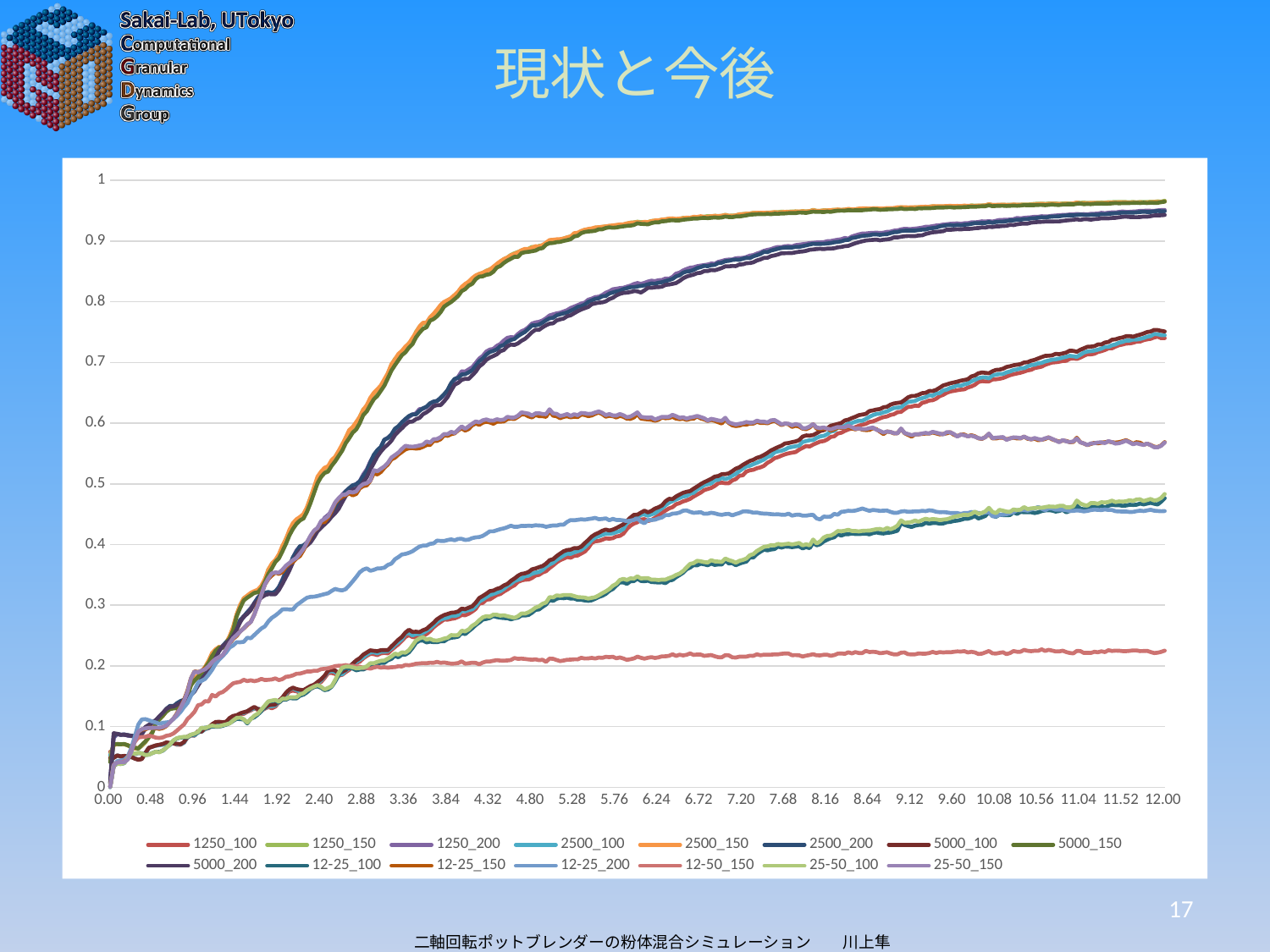

# 現状と今後

### Chart

| Category | 1250_100 | 1250_150 | 1250_200 | 2500_100 | 2500_150 | 2500_200 | 5000_100 | 5000_150 | 5000_200 | 12-25_100 | 12-25_150 | 12-25_200 | 12-50_150 | 25-50_100 | 25-50_150 |
|---|---|---|---|---|---|---|---|---|---|---|---|---|---|---|---|
| 0 | 0.058697 | 0.052547 | 0.014159 | 0.053158 | 0.044883 | 0.006148 | 0.048322 | 0.041537 | 0.00707 | 0.00068 | 0.001031 | 6.2e-05 | 0.001031 | 0.00068 | 0.001031 |
| 0.04 | 0.048595 | 0.070718 | 0.081492 | 0.048422 | 0.069507 | 0.084899 | 0.048631 | 0.070972 | 0.089222 | 0.035171 | 0.035113 | 0.035207 | 0.037073 | 0.036058 | 0.036492 |
| 0.08 | 0.052328 | 0.07124 | 0.087627 | 0.052491 | 0.071366 | 0.088123 | 0.052483 | 0.071071 | 0.088086 | 0.038777 | 0.041103 | 0.043104 | 0.04047 | 0.039186 | 0.040822 |
| 0.12 | 0.050465 | 0.071057 | 0.086492 | 0.050902 | 0.070845 | 0.086626 | 0.05109 | 0.070936 | 0.086516 | 0.038568 | 0.041551 | 0.044277 | 0.041195 | 0.038324 | 0.041646 |
| 0.16001599999999999 | 0.050759 | 0.070985 | 0.08725 | 0.051287 | 0.07114 | 0.087067 | 0.051742 | 0.071327 | 0.086415 | 0.039754 | 0.041503 | 0.045149 | 0.042488 | 0.040306 | 0.041348 |
| 0.200016 | 0.051045 | 0.06894 | 0.084894 | 0.05162 | 0.069368 | 0.085937 | 0.051274 | 0.069395 | 0.085948 | 0.047954 | 0.046282 | 0.050582 | 0.047618 | 0.047253 | 0.045724 |
| 0.24001600000000001 | 0.049798 | 0.066508 | 0.084479 | 0.049654 | 0.065636 | 0.085014 | 0.050223 | 0.066272 | 0.084627 | 0.056151 | 0.058848 | 0.064442 | 0.060078 | 0.056352 | 0.058277 |
| 0.28001599999999999 | 0.047946 | 0.063509 | 0.084351 | 0.047676 | 0.064143 | 0.084272 | 0.047216 | 0.065594 | 0.0839 | 0.055138 | 0.076944 | 0.083778 | 0.074877 | 0.055424 | 0.076261 |
| 0.32001600000000002 | 0.045126 | 0.063671 | 0.082447 | 0.045646 | 0.064805 | 0.084181 | 0.045548 | 0.063794 | 0.08451 | 0.056355 | 0.091041 | 0.103357 | 0.08212 | 0.056851 | 0.091679 |
| 0.36 | 0.04704 | 0.068398 | 0.087262 | 0.047191 | 0.069344 | 0.087967 | 0.046448 | 0.070068 | 0.088385 | 0.056089 | 0.095344 | 0.111825 | 0.08283 | 0.055769 | 0.095749 |
| 0.4 | 0.056124 | 0.074203 | 0.0963 | 0.055781 | 0.075461 | 0.098201 | 0.05652 | 0.075531 | 0.099325 | 0.053318 | 0.095451 | 0.112325 | 0.083219 | 0.05303 | 0.097082 |
| 0.44 | 0.064878 | 0.081966 | 0.100728 | 0.064999 | 0.08268 | 0.102092 | 0.065067 | 0.082807 | 0.10286 | 0.053827 | 0.098042 | 0.110481 | 0.085102 | 0.053813 | 0.097831 |
| 0.48 | 0.067113 | 0.090016 | 0.105313 | 0.066995 | 0.091203 | 0.107003 | 0.066979 | 0.090356 | 0.107068 | 0.056545 | 0.098323 | 0.108335 | 0.083895 | 0.056359 | 0.097806 |
| 0.52 | 0.068575 | 0.104506 | 0.109833 | 0.068612 | 0.104707 | 0.109986 | 0.069103 | 0.104106 | 0.110793 | 0.05868 | 0.097229 | 0.106722 | 0.081803 | 0.05867 | 0.098189 |
| 0.56000000000000005 | 0.069905 | 0.111782 | 0.115992 | 0.069391 | 0.113623 | 0.115611 | 0.070142 | 0.112344 | 0.117086 | 0.058239 | 0.096303 | 0.104497 | 0.081269 | 0.057604 | 0.097872 |
| 0.6 | 0.070536 | 0.117632 | 0.121947 | 0.070237 | 0.117611 | 0.121413 | 0.071503 | 0.118289 | 0.122877 | 0.060501 | 0.097709 | 0.106305 | 0.082254 | 0.061157 | 0.09919 |
| 0.64 | 0.072376 | 0.12767 | 0.126424 | 0.072976 | 0.126111 | 0.129299 | 0.074054 | 0.124616 | 0.129154 | 0.065602 | 0.100938 | 0.106884 | 0.084913 | 0.065229 | 0.101622 |
| 0.68 | 0.0722 | 0.130809 | 0.132364 | 0.072735 | 0.131322 | 0.134157 | 0.072988 | 0.128822 | 0.132405 | 0.070202 | 0.107626 | 0.107871 | 0.085984 | 0.070657 | 0.107144 |
| 0.72 | 0.07255 | 0.132966 | 0.131224 | 0.072951 | 0.132641 | 0.133813 | 0.07243 | 0.130021 | 0.133282 | 0.077077 | 0.113057 | 0.112486 | 0.08867 | 0.07737 | 0.113276 |
| 0.76 | 0.070091 | 0.130648 | 0.136686 | 0.070807 | 0.132928 | 0.138487 | 0.071746 | 0.130297 | 0.135883 | 0.080508 | 0.121916 | 0.117848 | 0.093385 | 0.080973 | 0.120656 |
| 0.8 | 0.070159 | 0.130781 | 0.139776 | 0.070691 | 0.133424 | 0.142035 | 0.070883 | 0.13057 | 0.13906 | 0.082071 | 0.131568 | 0.124078 | 0.098663 | 0.082349 | 0.130917 |
| 0.84 | 0.073623 | 0.14247 | 0.1424 | 0.073417 | 0.142647 | 0.144299 | 0.07468 | 0.139496 | 0.14318 | 0.082364 | 0.143853 | 0.132056 | 0.103499 | 0.083172 | 0.142362 |
| 0.88 | 0.082012 | 0.153543 | 0.147477 | 0.083033 | 0.152781 | 0.148861 | 0.083555 | 0.150989 | 0.14744 | 0.082362 | 0.159298 | 0.138809 | 0.112494 | 0.083076 | 0.157489 |
| 0.92 | 0.085516 | 0.168557 | 0.153127 | 0.085544 | 0.170203 | 0.152771 | 0.086403 | 0.168324 | 0.152205 | 0.086383 | 0.179541 | 0.151018 | 0.11786 | 0.086764 | 0.179379 |
| 0.96 | 0.08492 | 0.177201 | 0.158972 | 0.085593 | 0.178887 | 0.158357 | 0.087176 | 0.17588 | 0.158488 | 0.087269 | 0.191122 | 0.159984 | 0.12447 | 0.088373 | 0.190799 |
| 1 | 0.092221 | 0.18458 | 0.169431 | 0.091509 | 0.184359 | 0.169563 | 0.09216 | 0.181612 | 0.167387 | 0.089958 | 0.18978 | 0.17249 | 0.135263 | 0.091214 | 0.189188 |
| 1.04 | 0.092375 | 0.190972 | 0.177322 | 0.091517 | 0.191036 | 0.178633 | 0.091716 | 0.18833 | 0.176779 | 0.097494 | 0.191773 | 0.175358 | 0.136562 | 0.098071 | 0.192232 |
| 1.08 | 0.096058 | 0.197758 | 0.187594 | 0.095893 | 0.198312 | 0.187721 | 0.09748 | 0.196867 | 0.184705 | 0.098212 | 0.195997 | 0.17853 | 0.142002 | 0.097545 | 0.194407 |
| 1.1200000000000001 | 0.097506 | 0.207849 | 0.193624 | 0.097904 | 0.208591 | 0.193375 | 0.098309 | 0.205187 | 0.193257 | 0.098719 | 0.198509 | 0.185641 | 0.141204 | 0.099817 | 0.199545 |
| 1.1599999999999999 | 0.102361 | 0.219598 | 0.204258 | 0.102964 | 0.221295 | 0.203521 | 0.103959 | 0.216427 | 0.201764 | 0.10005 | 0.20686 | 0.193573 | 0.152287 | 0.101667 | 0.20646 |
| 1.2 | 0.105278 | 0.225946 | 0.215315 | 0.105677 | 0.227419 | 0.215028 | 0.107554 | 0.224942 | 0.213041 | 0.099698 | 0.210207 | 0.203615 | 0.149509 | 0.100557 | 0.211464 |
| 1.24 | 0.105823 | 0.231347 | 0.225676 | 0.106982 | 0.231328 | 0.225581 | 0.107978 | 0.230099 | 0.224562 | 0.099979 | 0.213961 | 0.210397 | 0.154914 | 0.100577 | 0.214564 |
| 1.28 | 0.104944 | 0.230286 | 0.232745 | 0.105377 | 0.230161 | 0.232675 | 0.10723 | 0.229698 | 0.232533 | 0.101327 | 0.216672 | 0.216027 | 0.156858 | 0.102294 | 0.217886 |
| 1.32 | 0.10802 | 0.238676 | 0.237509 | 0.10747 | 0.237722 | 0.239281 | 0.108074 | 0.237008 | 0.237209 | 0.103269 | 0.226722 | 0.222518 | 0.161312 | 0.103767 | 0.227544 |
| 1.36 | 0.113448 | 0.248037 | 0.243326 | 0.113515 | 0.249298 | 0.24388 | 0.114313 | 0.24577 | 0.242473 | 0.105649 | 0.237359 | 0.230299 | 0.166612 | 0.105305 | 0.237716 |
| 1.4 | 0.11438 | 0.263605 | 0.252403 | 0.115969 | 0.26388 | 0.253738 | 0.117653 | 0.258721 | 0.249775 | 0.109439 | 0.24466 | 0.233754 | 0.1714 | 0.110306 | 0.245748 |
| 1.44 | 0.116443 | 0.284486 | 0.261374 | 0.117868 | 0.285181 | 0.263218 | 0.118643 | 0.281829 | 0.259967 | 0.112979 | 0.249506 | 0.239147 | 0.172761 | 0.114418 | 0.250943 |
| 1.48 | 0.12 | 0.300367 | 0.275324 | 0.121545 | 0.300514 | 0.275706 | 0.121856 | 0.295951 | 0.272361 | 0.112231 | 0.257028 | 0.238968 | 0.173783 | 0.114819 | 0.256631 |
| 1.52 | 0.121034 | 0.311204 | 0.280009 | 0.122581 | 0.311136 | 0.281608 | 0.123681 | 0.307866 | 0.281417 | 0.111885 | 0.261806 | 0.239691 | 0.177159 | 0.11214 | 0.261888 |
| 1.56 | 0.124354 | 0.315192 | 0.287987 | 0.125274 | 0.315822 | 0.288244 | 0.125314 | 0.312371 | 0.285675 | 0.105256 | 0.267341 | 0.24642 | 0.174994 | 0.106694 | 0.268558 |
| 1.6 | 0.126686 | 0.319095 | 0.295534 | 0.128046 | 0.320403 | 0.293616 | 0.129143 | 0.316224 | 0.291924 | 0.112787 | 0.272828 | 0.245516 | 0.176339 | 0.112324 | 0.272232 |
| 1.64 | 0.130223 | 0.320661 | 0.302509 | 0.130291 | 0.323164 | 0.303553 | 0.132422 | 0.320252 | 0.302883 | 0.115407 | 0.284656 | 0.250872 | 0.174849 | 0.117948 | 0.284449 |
| 1.68 | 0.127692 | 0.32431 | 0.312796 | 0.129391 | 0.325445 | 0.311522 | 0.129043 | 0.321216 | 0.30647 | 0.119821 | 0.301607 | 0.256359 | 0.176018 | 0.121428 | 0.299746 |
| 1.72 | 0.126313 | 0.330389 | 0.317826 | 0.128093 | 0.332076 | 0.317701 | 0.128226 | 0.327416 | 0.312726 | 0.12551 | 0.317632 | 0.261706 | 0.178569 | 0.127999 | 0.317106 |
| 1.76 | 0.129644 | 0.341264 | 0.320648 | 0.130221 | 0.342979 | 0.320411 | 0.130989 | 0.338038 | 0.316454 | 0.133627 | 0.333987 | 0.265123 | 0.176742 | 0.134774 | 0.334071 |
| 1.8 | 0.13227 | 0.358784 | 0.320805 | 0.133152 | 0.358302 | 0.3218 | 0.13508 | 0.351504 | 0.31822 | 0.141083 | 0.343192 | 0.273237 | 0.177095 | 0.141571 | 0.344222 |
| 1.84 | 0.130227 | 0.367212 | 0.319713 | 0.133732 | 0.368609 | 0.320112 | 0.136052 | 0.360752 | 0.318057 | 0.141731 | 0.348943 | 0.279227 | 0.17769 | 0.142847 | 0.352447 |
| 1.88 | 0.132986 | 0.37282 | 0.322133 | 0.134647 | 0.374611 | 0.322758 | 0.136509 | 0.371425 | 0.318047 | 0.14307 | 0.353869 | 0.283107 | 0.179402 | 0.144032 | 0.353925 |
| 1.92 | 0.140268 | 0.382938 | 0.330028 | 0.141948 | 0.383735 | 0.329495 | 0.142751 | 0.377145 | 0.325158 | 0.139271 | 0.351642 | 0.287669 | 0.176665 | 0.14097 | 0.353432 |
| 1.96 | 0.144291 | 0.395734 | 0.342353 | 0.146438 | 0.397715 | 0.340956 | 0.147969 | 0.388801 | 0.335187 | 0.144675 | 0.354602 | 0.293104 | 0.178303 | 0.146178 | 0.358402 |
| 2 | 0.151669 | 0.409109 | 0.356351 | 0.153814 | 0.408837 | 0.354318 | 0.155743 | 0.401097 | 0.346178 | 0.144276 | 0.36307 | 0.293352 | 0.182035 | 0.145843 | 0.365174 |
| 2.04 | 0.157847 | 0.421618 | 0.364384 | 0.160983 | 0.424093 | 0.362685 | 0.161217 | 0.415242 | 0.357489 | 0.147309 | 0.368568 | 0.292927 | 0.182727 | 0.148467 | 0.369695 |
| 2.08 | 0.159339 | 0.430773 | 0.378717 | 0.163239 | 0.435257 | 0.378777 | 0.164233 | 0.425764 | 0.370679 | 0.146458 | 0.371352 | 0.292972 | 0.184468 | 0.148211 | 0.374383 |
| 2.12 | 0.158186 | 0.441052 | 0.390291 | 0.15997 | 0.441551 | 0.388184 | 0.161856 | 0.434088 | 0.382247 | 0.146523 | 0.377 | 0.299912 | 0.187088 | 0.148505 | 0.377926 |
| 2.16 | 0.155917 | 0.443265 | 0.396832 | 0.15805 | 0.445498 | 0.397076 | 0.160678 | 0.439636 | 0.390065 | 0.150921 | 0.381121 | 0.304143 | 0.187292 | 0.153054 | 0.385251 |
| 2.2000000000000002 | 0.156277 | 0.448849 | 0.39802 | 0.158376 | 0.450383 | 0.39821 | 0.160057 | 0.443047 | 0.393817 | 0.152747 | 0.390596 | 0.308446 | 0.189007 | 0.155026 | 0.392798 |
| 2.2400000000000002 | 0.15993 | 0.460659 | 0.403082 | 0.161064 | 0.461431 | 0.403267 | 0.163425 | 0.454039 | 0.3984 | 0.156562 | 0.401874 | 0.312261 | 0.190824 | 0.159896 | 0.403559 |
| 2.2799999999999998 | 0.162376 | 0.477647 | 0.411302 | 0.16482 | 0.477186 | 0.412477 | 0.166931 | 0.468519 | 0.403508 | 0.162145 | 0.412834 | 0.313789 | 0.190781 | 0.163161 | 0.414609 |
| 2.3199999999999998 | 0.165169 | 0.492847 | 0.420067 | 0.168253 | 0.494539 | 0.41971 | 0.169008 | 0.48504 | 0.412091 | 0.16521 | 0.422159 | 0.314009 | 0.192053 | 0.166008 | 0.422776 |
| 2.36 | 0.170385 | 0.509148 | 0.426909 | 0.171566 | 0.511878 | 0.426538 | 0.173491 | 0.501102 | 0.421867 | 0.16639 | 0.426892 | 0.315187 | 0.192133 | 0.16842 | 0.427477 |
| 2.4 | 0.173658 | 0.517385 | 0.433487 | 0.17611 | 0.520194 | 0.433289 | 0.177922 | 0.511443 | 0.427686 | 0.163917 | 0.436499 | 0.316739 | 0.194632 | 0.165639 | 0.438608 |
| 2.44 | 0.18014 | 0.524804 | 0.444024 | 0.182925 | 0.526474 | 0.441769 | 0.183789 | 0.517957 | 0.433272 | 0.160098 | 0.436904 | 0.318304 | 0.195256 | 0.161344 | 0.442235 |
| 2.48 | 0.188069 | 0.526332 | 0.448768 | 0.19004 | 0.528944 | 0.446616 | 0.191997 | 0.520229 | 0.438563 | 0.16129 | 0.444345 | 0.319652 | 0.196132 | 0.163765 | 0.446591 |
| 2.52 | 0.18836 | 0.535805 | 0.453476 | 0.191522 | 0.539152 | 0.451881 | 0.193715 | 0.52971 | 0.445886 | 0.165691 | 0.455132 | 0.32355 | 0.19789 | 0.166551 | 0.458043 |
| 2.56 | 0.186822 | 0.544062 | 0.460803 | 0.189761 | 0.544571 | 0.460405 | 0.19249 | 0.537068 | 0.451684 | 0.1742 | 0.467831 | 0.326847 | 0.199654 | 0.176802 | 0.46945 |
| 2.6 | 0.183833 | 0.552532 | 0.471806 | 0.186034 | 0.554253 | 0.470246 | 0.187576 | 0.54577 | 0.458832 | 0.18469 | 0.474701 | 0.32511 | 0.200224 | 0.188402 | 0.476442 |
| 2.64 | 0.185414 | 0.562267 | 0.482215 | 0.186159 | 0.564855 | 0.478945 | 0.190222 | 0.55457 | 0.469778 | 0.19466 | 0.478699 | 0.324372 | 0.200373 | 0.19706 | 0.481877 |
| 2.68 | 0.189817 | 0.575878 | 0.487949 | 0.192078 | 0.57557 | 0.487202 | 0.193282 | 0.566847 | 0.479985 | 0.196726 | 0.48116 | 0.326488 | 0.201352 | 0.198779 | 0.482404 |
| 2.72 | 0.193543 | 0.587051 | 0.491944 | 0.196037 | 0.588606 | 0.493086 | 0.198431 | 0.575137 | 0.486175 | 0.196275 | 0.484723 | 0.332535 | 0.200098 | 0.198895 | 0.486727 |
| 2.76 | 0.199925 | 0.592208 | 0.496914 | 0.202931 | 0.593706 | 0.497638 | 0.203681 | 0.58426 | 0.490621 | 0.195634 | 0.481057 | 0.33927 | 0.200213 | 0.197604 | 0.485784 |
| 2.8 | 0.204887 | 0.598688 | 0.499558 | 0.206435 | 0.601953 | 0.499227 | 0.209067 | 0.58966 | 0.492278 | 0.192788 | 0.483367 | 0.346491 | 0.199092 | 0.19606 | 0.487542 |
| 2.84 | 0.206898 | 0.610217 | 0.504292 | 0.210123 | 0.610414 | 0.504109 | 0.212785 | 0.59988 | 0.49528 | 0.19409 | 0.492592 | 0.354223 | 0.19863 | 0.19643 | 0.495024 |
| 2.88 | 0.21248 | 0.62254 | 0.515413 | 0.214133 | 0.621965 | 0.512863 | 0.218527 | 0.613275 | 0.502529 | 0.194074 | 0.496316 | 0.358541 | 0.196727 | 0.197325 | 0.499627 |
| 2.92 | 0.216573 | 0.627635 | 0.523898 | 0.218965 | 0.629622 | 0.521587 | 0.222161 | 0.619342 | 0.510863 | 0.196663 | 0.497464 | 0.360687 | 0.196921 | 0.199333 | 0.501111 |
| 2.96 | 0.219803 | 0.63843 | 0.536663 | 0.222108 | 0.641669 | 0.534797 | 0.225654 | 0.629822 | 0.523382 | 0.201036 | 0.504956 | 0.356734 | 0.195407 | 0.204431 | 0.505234 |
| 3 | 0.219456 | 0.648212 | 0.546735 | 0.222577 | 0.649838 | 0.547756 | 0.224873 | 0.639323 | 0.534082 | 0.201384 | 0.517574 | 0.358231 | 0.197266 | 0.20436 | 0.522509 |
| 3.04 | 0.217773 | 0.652562 | 0.554541 | 0.220634 | 0.655675 | 0.55552 | 0.224182 | 0.644888 | 0.545056 | 0.203389 | 0.515453 | 0.360513 | 0.198714 | 0.206725 | 0.52071 |
| 3.08 | 0.22069 | 0.660246 | 0.560476 | 0.223493 | 0.662191 | 0.56089 | 0.225899 | 0.653265 | 0.553112 | 0.205175 | 0.519541 | 0.36082 | 0.197133 | 0.208414 | 0.524758 |
| 3.12 | 0.221376 | 0.67039 | 0.572171 | 0.223359 | 0.67209 | 0.572887 | 0.226051 | 0.661775 | 0.559852 | 0.20483 | 0.526426 | 0.361821 | 0.197864 | 0.208922 | 0.52874 |
| 3.16 | 0.220682 | 0.681277 | 0.575931 | 0.224429 | 0.682245 | 0.575372 | 0.225858 | 0.673804 | 0.564747 | 0.209193 | 0.53174 | 0.366368 | 0.19691 | 0.212044 | 0.53446 |
| 3.2 | 0.226077 | 0.695593 | 0.580935 | 0.228833 | 0.696932 | 0.581277 | 0.231973 | 0.686446 | 0.570923 | 0.211546 | 0.540138 | 0.3685 | 0.197793 | 0.215648 | 0.543338 |
| 3.24 | 0.230937 | 0.705676 | 0.588275 | 0.234719 | 0.704838 | 0.590749 | 0.237648 | 0.695352 | 0.580084 | 0.216698 | 0.542978 | 0.375598 | 0.198004 | 0.220293 | 0.547333 |
| 3.28 | 0.235638 | 0.711673 | 0.594007 | 0.239239 | 0.71405 | 0.594885 | 0.243226 | 0.703653 | 0.586273 | 0.214167 | 0.548256 | 0.379322 | 0.199421 | 0.218591 | 0.55151 |
| 3.32 | 0.241565 | 0.718219 | 0.600659 | 0.244339 | 0.719065 | 0.601515 | 0.247824 | 0.712046 | 0.591705 | 0.218813 | 0.552606 | 0.383591 | 0.199199 | 0.222302 | 0.557521 |
| 3.36 | 0.247643 | 0.72491 | 0.605021 | 0.253151 | 0.726227 | 0.606872 | 0.255003 | 0.716697 | 0.597568 | 0.218683 | 0.556779 | 0.384534 | 0.201574 | 0.221834 | 0.562748 |
| 3.4 | 0.250833 | 0.731569 | 0.610038 | 0.253981 | 0.731183 | 0.611716 | 0.259522 | 0.724372 | 0.602103 | 0.222364 | 0.558592 | 0.386286 | 0.201008 | 0.225937 | 0.561496 |
| 3.44 | 0.247481 | 0.736772 | 0.613951 | 0.250281 | 0.740386 | 0.614509 | 0.255986 | 0.730159 | 0.602625 | 0.229605 | 0.558917 | 0.388874 | 0.202073 | 0.233705 | 0.561202 |
| 3.48 | 0.246864 | 0.750356 | 0.616202 | 0.252377 | 0.749227 | 0.614446 | 0.256295 | 0.741288 | 0.606632 | 0.237977 | 0.55803 | 0.392873 | 0.203581 | 0.241805 | 0.561947 |
| 3.52 | 0.247894 | 0.758469 | 0.623182 | 0.252505 | 0.759147 | 0.620178 | 0.255694 | 0.74903 | 0.60858 | 0.241483 | 0.558729 | 0.396634 | 0.204074 | 0.245234 | 0.563224 |
| 3.56 | 0.249682 | 0.764391 | 0.623641 | 0.254294 | 0.765355 | 0.624451 | 0.258782 | 0.755314 | 0.614714 | 0.241888 | 0.5609 | 0.398205 | 0.204588 | 0.247399 | 0.56464 |
| 3.6 | 0.252532 | 0.763123 | 0.626397 | 0.257859 | 0.765647 | 0.627082 | 0.261022 | 0.757985 | 0.617901 | 0.238727 | 0.563993 | 0.398413 | 0.204405 | 0.243178 | 0.569772 |
| 3.64 | 0.257177 | 0.772521 | 0.631232 | 0.261601 | 0.774222 | 0.632775 | 0.266083 | 0.768779 | 0.622097 | 0.240024 | 0.564031 | 0.401033 | 0.205258 | 0.244746 | 0.56786 |
| 3.68 | 0.263548 | 0.77812 | 0.634402 | 0.266711 | 0.780056 | 0.635571 | 0.270936 | 0.77146 | 0.627909 | 0.239217 | 0.570682 | 0.40175 | 0.205153 | 0.242052 | 0.573468 |
| 3.72 | 0.268322 | 0.783364 | 0.636752 | 0.272318 | 0.787157 | 0.636603 | 0.276876 | 0.776133 | 0.629679 | 0.239083 | 0.570809 | 0.40648 | 0.206666 | 0.241732 | 0.5739 |
| 3.76 | 0.272316 | 0.792377 | 0.640615 | 0.276478 | 0.794524 | 0.641643 | 0.280744 | 0.782807 | 0.629778 | 0.240608 | 0.573595 | 0.405928 | 0.204949 | 0.243041 | 0.576883 |
| 3.8 | 0.276495 | 0.797721 | 0.645798 | 0.278189 | 0.799723 | 0.647592 | 0.283748 | 0.79186 | 0.635868 | 0.240483 | 0.579924 | 0.40576 | 0.205708 | 0.245071 | 0.58219 |
| 3.84 | 0.276142 | 0.80233 | 0.654225 | 0.27959 | 0.802562 | 0.654504 | 0.2856 | 0.795971 | 0.643149 | 0.244581 | 0.579121 | 0.407399 | 0.204643 | 0.24637 | 0.581836 |
| 3.88 | 0.277478 | 0.805366 | 0.664709 | 0.282534 | 0.806017 | 0.665867 | 0.28754 | 0.799617 | 0.653833 | 0.246425 | 0.581814 | 0.408451 | 0.203687 | 0.250812 | 0.585682 |
| 3.92 | 0.278338 | 0.81082 | 0.67068 | 0.282305 | 0.811125 | 0.672992 | 0.288 | 0.804365 | 0.663257 | 0.24698 | 0.583118 | 0.406988 | 0.203868 | 0.250275 | 0.583688 |
| 3.96 | 0.28075 | 0.815823 | 0.676306 | 0.283778 | 0.816725 | 0.674651 | 0.28971 | 0.809515 | 0.666279 | 0.248242 | 0.588186 | 0.409223 | 0.204674 | 0.250892 | 0.589214 |
| 4 | 0.283842 | 0.823841 | 0.685416 | 0.290806 | 0.824512 | 0.680145 | 0.294369 | 0.817559 | 0.671356 | 0.254269 | 0.591459 | 0.409292 | 0.207504 | 0.257963 | 0.594758 |
| 4.04 | 0.283448 | 0.828157 | 0.684787 | 0.289959 | 0.829342 | 0.680583 | 0.293558 | 0.820719 | 0.673027 | 0.252339 | 0.587707 | 0.407488 | 0.203753 | 0.256872 | 0.590484 |
| 4.08 | 0.285964 | 0.83275 | 0.688569 | 0.292153 | 0.83292 | 0.68373 | 0.295946 | 0.826543 | 0.672865 | 0.257241 | 0.590427 | 0.408028 | 0.204409 | 0.260169 | 0.594849 |
| 4.12 | 0.289537 | 0.837505 | 0.692169 | 0.293239 | 0.838901 | 0.687262 | 0.298213 | 0.829529 | 0.678838 | 0.26193 | 0.596524 | 0.410543 | 0.205241 | 0.266106 | 0.599132 |
| 4.1600159999999997 | 0.293882 | 0.842437 | 0.699193 | 0.29832 | 0.843257 | 0.694806 | 0.304227 | 0.837249 | 0.684769 | 0.267384 | 0.599488 | 0.411718 | 0.204928 | 0.269623 | 0.602849 |
| 4.2000159999999997 | 0.302751 | 0.845629 | 0.706324 | 0.305979 | 0.845893 | 0.702142 | 0.311782 | 0.841307 | 0.693299 | 0.271542 | 0.59713 | 0.412269 | 0.202673 | 0.275294 | 0.601239 |
| 4.2400159999999998 | 0.303781 | 0.847551 | 0.710918 | 0.309364 | 0.847761 | 0.706493 | 0.315226 | 0.841913 | 0.697819 | 0.276366 | 0.600826 | 0.414232 | 0.205559 | 0.280009 | 0.604751 |
| 4.2800159999999998 | 0.309319 | 0.85098 | 0.717877 | 0.313267 | 0.850642 | 0.712982 | 0.318914 | 0.844442 | 0.704263 | 0.277387 | 0.602306 | 0.417725 | 0.207221 | 0.281987 | 0.606148 |
| 4.3200159999999999 | 0.309503 | 0.853455 | 0.721221 | 0.316668 | 0.85277 | 0.717154 | 0.323143 | 0.845386 | 0.707945 | 0.278997 | 0.601272 | 0.42175 | 0.207269 | 0.281173 | 0.604252 |
| 4.3600159999999999 | 0.313235 | 0.855905 | 0.722241 | 0.318598 | 0.8576 | 0.719162 | 0.324082 | 0.849404 | 0.710578 | 0.282204 | 0.599052 | 0.421721 | 0.208496 | 0.284448 | 0.604028 |
| 4.4000159999999999 | 0.316816 | 0.861632 | 0.727291 | 0.320741 | 0.862298 | 0.72153 | 0.32699 | 0.856352 | 0.713353 | 0.280461 | 0.602352 | 0.423555 | 0.209583 | 0.284277 | 0.606387 |
| 4.440016 | 0.318441 | 0.865992 | 0.730432 | 0.323129 | 0.866622 | 0.726903 | 0.328602 | 0.858856 | 0.71856 | 0.279456 | 0.602424 | 0.425369 | 0.208775 | 0.282845 | 0.605122 |
| 4.480016 | 0.322504 | 0.870166 | 0.73619 | 0.326917 | 0.870188 | 0.728902 | 0.332587 | 0.863882 | 0.720425 | 0.278768 | 0.602884 | 0.426579 | 0.208659 | 0.283438 | 0.605834 |
| 4.520016 | 0.325907 | 0.872946 | 0.740569 | 0.331842 | 0.872856 | 0.73421 | 0.334982 | 0.867825 | 0.726698 | 0.278604 | 0.606677 | 0.428578 | 0.208986 | 0.281865 | 0.610358 |
| 4.5600160000000001 | 0.329742 | 0.877119 | 0.74169 | 0.334937 | 0.876352 | 0.737132 | 0.340087 | 0.870815 | 0.729452 | 0.27668 | 0.607356 | 0.431031 | 0.209732 | 0.280491 | 0.609161 |
| 4.6000160000000001 | 0.332833 | 0.879801 | 0.741124 | 0.33975 | 0.878758 | 0.738577 | 0.343922 | 0.874096 | 0.728757 | 0.278382 | 0.606838 | 0.429011 | 0.212956 | 0.279223 | 0.609246 |
| 4.6400160000000001 | 0.338416 | 0.881901 | 0.746806 | 0.34188 | 0.881135 | 0.743389 | 0.348551 | 0.873763 | 0.731341 | 0.279552 | 0.610361 | 0.429254 | 0.211588 | 0.281787 | 0.612317 |
| 4.6800160000000002 | 0.340691 | 0.884281 | 0.751376 | 0.343619 | 0.884761 | 0.747093 | 0.351547 | 0.880085 | 0.735684 | 0.283016 | 0.614472 | 0.43079 | 0.212049 | 0.286359 | 0.617735 |
| 4.7200160000000002 | 0.342083 | 0.885912 | 0.753744 | 0.347775 | 0.887054 | 0.750297 | 0.352576 | 0.881601 | 0.738828 | 0.283031 | 0.614237 | 0.430421 | 0.211491 | 0.286142 | 0.616712 |
| 4.7600160000000002 | 0.342305 | 0.887085 | 0.75815 | 0.348588 | 0.886767 | 0.755551 | 0.354632 | 0.882259 | 0.744024 | 0.283858 | 0.611121 | 0.431052 | 0.210686 | 0.288361 | 0.615682 |
| 4.8000160000000003 | 0.344855 | 0.890354 | 0.764039 | 0.351801 | 0.888946 | 0.761077 | 0.359067 | 0.883191 | 0.749783 | 0.287585 | 0.609407 | 0.430624 | 0.210117 | 0.291741 | 0.612422 |
| 4.8400160000000003 | 0.348862 | 0.888632 | 0.765976 | 0.353641 | 0.891491 | 0.761027 | 0.360577 | 0.884265 | 0.753873 | 0.292397 | 0.613457 | 0.431678 | 0.210885 | 0.296116 | 0.616096 |
| 4.8800160000000004 | 0.349981 | 0.892046 | 0.766915 | 0.354722 | 0.890854 | 0.762408 | 0.362654 | 0.887358 | 0.753658 | 0.293051 | 0.611585 | 0.431293 | 0.209406 | 0.298161 | 0.616433 |
| 4.9200160000000004 | 0.353885 | 0.89319 | 0.769099 | 0.357978 | 0.893421 | 0.765549 | 0.364578 | 0.888348 | 0.757802 | 0.297323 | 0.611503 | 0.4309 | 0.210096 | 0.302447 | 0.61496 |
| 4.9600160000000004 | 0.355984 | 0.895156 | 0.772717 | 0.363426 | 0.897191 | 0.769531 | 0.368409 | 0.893999 | 0.76118 | 0.301113 | 0.610435 | 0.42915 | 0.206716 | 0.304515 | 0.614787 |
| 5.0000159999999996 | 0.361119 | 0.90075 | 0.777348 | 0.367093 | 0.90155 | 0.772729 | 0.374145 | 0.896535 | 0.76388 | 0.308701 | 0.619958 | 0.430395 | 0.212027 | 0.313204 | 0.622822 |
| 5.0400159999999996 | 0.365551 | 0.901971 | 0.779177 | 0.370026 | 0.902093 | 0.773457 | 0.375855 | 0.896833 | 0.764446 | 0.307083 | 0.612318 | 0.431355 | 0.211733 | 0.312905 | 0.615937 |
| 5.0800159999999996 | 0.370455 | 0.901327 | 0.780833 | 0.374718 | 0.902778 | 0.777619 | 0.380914 | 0.898112 | 0.769084 | 0.310658 | 0.61147 | 0.431179 | 0.209713 | 0.316166 | 0.615326 |
| 5.1200159999999997 | 0.374244 | 0.901973 | 0.781885 | 0.378222 | 0.903117 | 0.779328 | 0.384961 | 0.898595 | 0.770919 | 0.312016 | 0.608208 | 0.432739 | 0.20791 | 0.315477 | 0.611829 |
| 5.1600159999999997 | 0.376698 | 0.904203 | 0.783933 | 0.381981 | 0.904125 | 0.780805 | 0.38889 | 0.900242 | 0.77231 | 0.311472 | 0.610361 | 0.432636 | 0.20887 | 0.316711 | 0.613065 |
| 5.2000159999999997 | 0.379389 | 0.905916 | 0.786142 | 0.384878 | 0.906122 | 0.782337 | 0.390913 | 0.901402 | 0.776193 | 0.312453 | 0.611403 | 0.437297 | 0.210151 | 0.316858 | 0.615029 |
| 5.2400159999999998 | 0.378261 | 0.907693 | 0.789676 | 0.3845 | 0.90728 | 0.785208 | 0.391503 | 0.903014 | 0.777604 | 0.310822 | 0.609606 | 0.440193 | 0.210279 | 0.316704 | 0.611876 |
| 5.2800159999999998 | 0.381263 | 0.911547 | 0.791984 | 0.38712 | 0.913013 | 0.787771 | 0.394037 | 0.907578 | 0.781051 | 0.311033 | 0.610678 | 0.439865 | 0.210857 | 0.315014 | 0.61466 |
| 5.3200159999999999 | 0.381864 | 0.912038 | 0.794351 | 0.388846 | 0.913601 | 0.791553 | 0.39391 | 0.908621 | 0.784311 | 0.308741 | 0.610074 | 0.440651 | 0.210831 | 0.313382 | 0.613037 |
| 5.3600159999999999 | 0.385062 | 0.915784 | 0.797011 | 0.390939 | 0.916664 | 0.792737 | 0.396475 | 0.912946 | 0.787145 | 0.30901 | 0.614178 | 0.44154 | 0.213329 | 0.31293 | 0.616762 |
| 5.4000159999999999 | 0.388229 | 0.918502 | 0.798406 | 0.395091 | 0.918441 | 0.795313 | 0.402224 | 0.914955 | 0.789402 | 0.307893 | 0.613549 | 0.440918 | 0.212205 | 0.312566 | 0.616344 |
| 5.440016 | 0.394192 | 0.918409 | 0.803379 | 0.400809 | 0.919954 | 0.799772 | 0.40737 | 0.915749 | 0.791426 | 0.307205 | 0.611521 | 0.441884 | 0.212333 | 0.311001 | 0.615186 |
| 5.480016 | 0.402658 | 0.919399 | 0.80513 | 0.407155 | 0.920735 | 0.802263 | 0.413112 | 0.916169 | 0.795836 | 0.30809 | 0.612626 | 0.442732 | 0.213172 | 0.312161 | 0.615551 |
| 5.520016 | 0.405234 | 0.921891 | 0.807674 | 0.41149 | 0.922422 | 0.804706 | 0.416848 | 0.916938 | 0.797337 | 0.310682 | 0.615504 | 0.443953 | 0.21218 | 0.313167 | 0.617628 |
| 5.5600160000000001 | 0.40589 | 0.922646 | 0.80831 | 0.413599 | 0.922707 | 0.805723 | 0.419412 | 0.919335 | 0.798475 | 0.313494 | 0.61748 | 0.441668 | 0.213725 | 0.316276 | 0.619329 |
| 5.6000160000000001 | 0.407763 | 0.923236 | 0.810999 | 0.41597 | 0.923493 | 0.808949 | 0.422621 | 0.919399 | 0.79903 | 0.315556 | 0.614817 | 0.442088 | 0.213302 | 0.319818 | 0.616912 |
| 5.6400160000000001 | 0.410097 | 0.924145 | 0.814826 | 0.417728 | 0.924158 | 0.809508 | 0.424678 | 0.921487 | 0.800642 | 0.318669 | 0.610615 | 0.443074 | 0.215024 | 0.322818 | 0.6132 |
| 5.6800160000000002 | 0.409541 | 0.924518 | 0.817195 | 0.417734 | 0.925162 | 0.813578 | 0.422929 | 0.922597 | 0.804356 | 0.323635 | 0.612149 | 0.439958 | 0.214417 | 0.32673 | 0.615019 |
| 5.7200160000000002 | 0.410443 | 0.924563 | 0.820564 | 0.418341 | 0.925715 | 0.815284 | 0.424546 | 0.921802 | 0.806497 | 0.326807 | 0.611475 | 0.442203 | 0.215064 | 0.332027 | 0.612711 |
| 5.7600160000000002 | 0.41333 | 0.925717 | 0.82138 | 0.420625 | 0.926512 | 0.816969 | 0.427092 | 0.922319 | 0.810457 | 0.332393 | 0.609349 | 0.440408 | 0.212523 | 0.335198 | 0.612482 |
| 5.8000160000000003 | 0.414103 | 0.926412 | 0.822453 | 0.422159 | 0.927228 | 0.818201 | 0.430088 | 0.923418 | 0.812987 | 0.337632 | 0.612063 | 0.440413 | 0.213912 | 0.341639 | 0.614992 |
| 5.8400160000000003 | 0.417959 | 0.926987 | 0.822987 | 0.425697 | 0.927479 | 0.820837 | 0.4333 | 0.924226 | 0.81456 | 0.337665 | 0.610386 | 0.439713 | 0.212171 | 0.343514 | 0.612909 |
| 5.8800160000000004 | 0.425453 | 0.928456 | 0.824871 | 0.435078 | 0.929195 | 0.822209 | 0.438761 | 0.925056 | 0.814998 | 0.335178 | 0.60738 | 0.438391 | 0.209974 | 0.341473 | 0.609739 |
| 5.9200160000000004 | 0.43104 | 0.930351 | 0.826468 | 0.439596 | 0.929935 | 0.82391 | 0.444311 | 0.925393 | 0.815988 | 0.339317 | 0.606995 | 0.439349 | 0.211023 | 0.344201 | 0.610829 |
| 5.9600160000000004 | 0.434432 | 0.930729 | 0.829218 | 0.442371 | 0.930501 | 0.823935 | 0.448985 | 0.926474 | 0.817444 | 0.339811 | 0.609469 | 0.440475 | 0.212381 | 0.343835 | 0.614053 |
| 6.0000159999999996 | 0.436683 | 0.931909 | 0.83075 | 0.444332 | 0.931099 | 0.825061 | 0.449153 | 0.929243 | 0.817178 | 0.343954 | 0.615218 | 0.442928 | 0.215293 | 0.347502 | 0.617838 |
| 6.0400159999999996 | 0.441129 | 0.931026 | 0.829401 | 0.449091 | 0.930074 | 0.826204 | 0.452579 | 0.928288 | 0.815122 | 0.33997 | 0.607548 | 0.437584 | 0.213417 | 0.343997 | 0.610571 |
| 6.0800159999999996 | 0.441768 | 0.931067 | 0.831025 | 0.449444 | 0.931524 | 0.826907 | 0.455752 | 0.927972 | 0.818754 | 0.339498 | 0.606715 | 0.435093 | 0.211924 | 0.344545 | 0.609465 |
| 6.1200159999999997 | 0.438698 | 0.931117 | 0.833227 | 0.447589 | 0.931199 | 0.828756 | 0.453043 | 0.927496 | 0.822982 | 0.340542 | 0.606114 | 0.440209 | 0.213407 | 0.344558 | 0.609097 |
| 6.1600159999999997 | 0.440208 | 0.933032 | 0.834633 | 0.44967 | 0.932722 | 0.830132 | 0.455493 | 0.92956 | 0.822942 | 0.338152 | 0.605558 | 0.440332 | 0.214447 | 0.342056 | 0.609521 |
| 6.2000159999999997 | 0.444193 | 0.933497 | 0.833926 | 0.451655 | 0.933868 | 0.829789 | 0.459368 | 0.93071 | 0.823829 | 0.337884 | 0.603986 | 0.440914 | 0.213096 | 0.342089 | 0.606066 |
| 6.2400159999999998 | 0.447958 | 0.934177 | 0.835488 | 0.455591 | 0.933884 | 0.831388 | 0.461436 | 0.930761 | 0.824124 | 0.337358 | 0.605645 | 0.443094 | 0.214071 | 0.341326 | 0.608212 |
| 6.2800159999999998 | 0.452103 | 0.935109 | 0.835727 | 0.459736 | 0.935342 | 0.832191 | 0.464498 | 0.932528 | 0.824801 | 0.337841 | 0.609426 | 0.444679 | 0.215727 | 0.342215 | 0.610338 |
| 6.3200159999999999 | 0.456064 | 0.935822 | 0.838281 | 0.464685 | 0.935754 | 0.833986 | 0.471299 | 0.932735 | 0.827814 | 0.336456 | 0.608109 | 0.448658 | 0.215832 | 0.342156 | 0.610162 |
| 6.3600159999999999 | 0.459613 | 0.93623 | 0.837875 | 0.468983 | 0.937032 | 0.835742 | 0.475343 | 0.933946 | 0.828299 | 0.340641 | 0.608502 | 0.448511 | 0.216632 | 0.344624 | 0.610457 |
| 6.4000159999999999 | 0.461656 | 0.937084 | 0.840935 | 0.471601 | 0.937223 | 0.837578 | 0.474912 | 0.934183 | 0.829473 | 0.341653 | 0.610417 | 0.450939 | 0.219196 | 0.346729 | 0.613678 |
| 6.440016 | 0.466412 | 0.935737 | 0.846339 | 0.474218 | 0.9364 | 0.841658 | 0.479177 | 0.933933 | 0.830783 | 0.346082 | 0.607552 | 0.451276 | 0.216488 | 0.349875 | 0.611427 |
| 6.480016 | 0.468313 | 0.936513 | 0.847917 | 0.476711 | 0.937047 | 0.843601 | 0.482342 | 0.934017 | 0.834329 | 0.349655 | 0.606585 | 0.452745 | 0.218438 | 0.352177 | 0.608769 |
| 6.520016 | 0.471144 | 0.93816 | 0.85156 | 0.479173 | 0.937582 | 0.847831 | 0.485291 | 0.935086 | 0.838522 | 0.35349 | 0.607336 | 0.455738 | 0.217333 | 0.356349 | 0.609748 |
| 6.5600160000000001 | 0.47285 | 0.937469 | 0.853997 | 0.479995 | 0.938641 | 0.849817 | 0.486896 | 0.935782 | 0.841479 | 0.35926 | 0.605429 | 0.456323 | 0.218315 | 0.362157 | 0.607458 |
| 6.6000160000000001 | 0.475274 | 0.938416 | 0.856059 | 0.483731 | 0.938235 | 0.850337 | 0.488088 | 0.936218 | 0.843192 | 0.362112 | 0.60706 | 0.453827 | 0.220585 | 0.368084 | 0.609212 |
| 6.6400160000000001 | 0.479105 | 0.93881 | 0.856679 | 0.485302 | 0.939893 | 0.852465 | 0.492106 | 0.937172 | 0.844723 | 0.366029 | 0.607439 | 0.452282 | 0.218075 | 0.369327 | 0.610256 |
| 6.6800160000000002 | 0.482382 | 0.939052 | 0.858541 | 0.490617 | 0.939603 | 0.855484 | 0.495651 | 0.937013 | 0.847044 | 0.365679 | 0.611104 | 0.452784 | 0.218785 | 0.373113 | 0.611919 |
| 6.7200160000000002 | 0.485521 | 0.939437 | 0.859489 | 0.493785 | 0.940871 | 0.857082 | 0.499543 | 0.937773 | 0.847694 | 0.368293 | 0.607827 | 0.453315 | 0.218686 | 0.372432 | 0.61008 |
| 6.7600160000000002 | 0.489693 | 0.940095 | 0.860395 | 0.49781 | 0.939669 | 0.859075 | 0.502742 | 0.938216 | 0.850457 | 0.367407 | 0.606169 | 0.45071 | 0.216572 | 0.371006 | 0.608088 |
| 6.8000160000000003 | 0.49153 | 0.94106 | 0.861209 | 0.499387 | 0.939752 | 0.858519 | 0.505411 | 0.937721 | 0.850531 | 0.365732 | 0.603664 | 0.45097 | 0.217208 | 0.370351 | 0.604206 |
| 6.8400160000000003 | 0.493246 | 0.940744 | 0.862883 | 0.500794 | 0.940826 | 0.860239 | 0.508196 | 0.938257 | 0.852297 | 0.368598 | 0.605407 | 0.452427 | 0.217956 | 0.374135 | 0.607107 |
| 6.8800160000000004 | 0.496545 | 0.941493 | 0.862597 | 0.505851 | 0.941492 | 0.860701 | 0.511956 | 0.938983 | 0.851746 | 0.366365 | 0.603811 | 0.451442 | 0.215927 | 0.372169 | 0.605975 |
| 6.9200160000000004 | 0.500982 | 0.941432 | 0.865607 | 0.506683 | 0.940811 | 0.863767 | 0.51296 | 0.938277 | 0.853522 | 0.367139 | 0.601496 | 0.449778 | 0.214334 | 0.371925 | 0.604453 |
| 6.9600160000000004 | 0.502033 | 0.941266 | 0.867055 | 0.509706 | 0.941755 | 0.864241 | 0.515857 | 0.938876 | 0.855504 | 0.367035 | 0.599465 | 0.448915 | 0.214129 | 0.37117 | 0.603629 |
| 7.0000159999999996 | 0.500969 | 0.943316 | 0.868777 | 0.50796 | 0.942754 | 0.866833 | 0.516064 | 0.94037 | 0.858322 | 0.37379 | 0.606422 | 0.450156 | 0.21767 | 0.376911 | 0.60885 |
| 7.0400159999999996 | 0.501037 | 0.941691 | 0.869493 | 0.509679 | 0.941648 | 0.867396 | 0.517308 | 0.939506 | 0.858237 | 0.368779 | 0.600266 | 0.450514 | 0.217395 | 0.374265 | 0.601167 |
| 7.0800159999999996 | 0.505678 | 0.942001 | 0.86957 | 0.513742 | 0.941408 | 0.868844 | 0.520926 | 0.939254 | 0.858916 | 0.369383 | 0.596413 | 0.448035 | 0.214199 | 0.37263 | 0.599298 |
| 7.1200159999999997 | 0.50781 | 0.942196 | 0.871641 | 0.51638 | 0.942379 | 0.869374 | 0.525049 | 0.940458 | 0.858706 | 0.365884 | 0.595209 | 0.450164 | 0.213777 | 0.370046 | 0.597773 |
| 7.1600159999999997 | 0.513243 | 0.943971 | 0.87199 | 0.52108 | 0.943868 | 0.868974 | 0.527254 | 0.940446 | 0.861351 | 0.368395 | 0.595881 | 0.451938 | 0.215142 | 0.373122 | 0.598935 |
| 7.2000159999999997 | 0.51415 | 0.94442 | 0.872194 | 0.524991 | 0.944222 | 0.870756 | 0.531314 | 0.941376 | 0.861663 | 0.370357 | 0.597934 | 0.454446 | 0.215126 | 0.374596 | 0.599842 |
| 7.2400159999999998 | 0.520267 | 0.945145 | 0.873713 | 0.528581 | 0.944858 | 0.872308 | 0.534617 | 0.942221 | 0.863539 | 0.371727 | 0.597518 | 0.454701 | 0.215307 | 0.376844 | 0.601842 |
| 7.2800159999999998 | 0.522328 | 0.945282 | 0.87594 | 0.529913 | 0.945239 | 0.871907 | 0.537683 | 0.943495 | 0.863677 | 0.378847 | 0.599478 | 0.454078 | 0.216807 | 0.38233 | 0.600761 |
| 7.3200159999999999 | 0.523233 | 0.946675 | 0.87687 | 0.532443 | 0.946147 | 0.874878 | 0.539673 | 0.943837 | 0.865034 | 0.378684 | 0.599274 | 0.452424 | 0.216661 | 0.384369 | 0.600915 |
| 7.3600159999999999 | 0.525691 | 0.946515 | 0.879259 | 0.534624 | 0.946424 | 0.876673 | 0.542927 | 0.944196 | 0.867896 | 0.384252 | 0.602156 | 0.452816 | 0.219105 | 0.389378 | 0.604037 |
| 7.4000159999999999 | 0.527166 | 0.946279 | 0.881366 | 0.53741 | 0.946531 | 0.8787 | 0.544661 | 0.944396 | 0.869749 | 0.388148 | 0.600329 | 0.451546 | 0.217526 | 0.392715 | 0.602496 |
| 7.440016 | 0.529659 | 0.946314 | 0.883872 | 0.539992 | 0.946474 | 0.882217 | 0.5476 | 0.944103 | 0.872272 | 0.391694 | 0.600528 | 0.450928 | 0.218429 | 0.396127 | 0.602602 |
| 7.480016 | 0.534658 | 0.947062 | 0.885365 | 0.544324 | 0.946495 | 0.881642 | 0.551018 | 0.944768 | 0.872476 | 0.39034 | 0.599743 | 0.450762 | 0.218283 | 0.396973 | 0.601112 |
| 7.520016 | 0.537869 | 0.946989 | 0.886564 | 0.546249 | 0.946768 | 0.884352 | 0.555058 | 0.944192 | 0.875157 | 0.39174 | 0.602181 | 0.450078 | 0.218567 | 0.398923 | 0.60464 |
| 7.5600160000000001 | 0.542209 | 0.947501 | 0.888786 | 0.551843 | 0.947497 | 0.885713 | 0.557759 | 0.945017 | 0.876338 | 0.392522 | 0.604007 | 0.449582 | 0.219058 | 0.398492 | 0.605188 |
| 7.6000160000000001 | 0.543936 | 0.947564 | 0.890214 | 0.553479 | 0.9469 | 0.887367 | 0.560573 | 0.944849 | 0.877904 | 0.396598 | 0.600317 | 0.449917 | 0.21901 | 0.400959 | 0.60185 |
| 7.6400160000000001 | 0.546416 | 0.948357 | 0.890007 | 0.554577 | 0.947329 | 0.888581 | 0.562883 | 0.945467 | 0.879942 | 0.394959 | 0.596834 | 0.449106 | 0.21989 | 0.399751 | 0.597942 |
| 7.6800160000000002 | 0.548623 | 0.948017 | 0.89145 | 0.556564 | 0.947976 | 0.889248 | 0.566613 | 0.945511 | 0.879991 | 0.396565 | 0.599206 | 0.448991 | 0.220486 | 0.400606 | 0.599457 |
| 7.7200160000000002 | 0.55022 | 0.948303 | 0.891757 | 0.559602 | 0.948045 | 0.889221 | 0.567223 | 0.945995 | 0.880176 | 0.396438 | 0.598195 | 0.450904 | 0.220353 | 0.401402 | 0.599055 |
| 7.7600160000000002 | 0.551401 | 0.948652 | 0.891163 | 0.560843 | 0.948117 | 0.889258 | 0.568693 | 0.946236 | 0.880297 | 0.395638 | 0.593797 | 0.447658 | 0.217607 | 0.400083 | 0.596419 |
| 7.8000160000000003 | 0.55237 | 0.948841 | 0.893303 | 0.561904 | 0.948511 | 0.8904 | 0.569919 | 0.946047 | 0.881301 | 0.396426 | 0.595637 | 0.448976 | 0.2179 | 0.401091 | 0.598501 |
| 7.8400160000000003 | 0.556272 | 0.948355 | 0.894008 | 0.562971 | 0.948682 | 0.890401 | 0.572003 | 0.947025 | 0.882283 | 0.397021 | 0.594343 | 0.449318 | 0.217431 | 0.402632 | 0.597151 |
| 7.8800160000000004 | 0.559283 | 0.94933 | 0.89483 | 0.568893 | 0.948908 | 0.891558 | 0.577882 | 0.94685 | 0.882837 | 0.393525 | 0.591007 | 0.447677 | 0.21549 | 0.398585 | 0.591704 |
| 7.9200160000000004 | 0.562236 | 0.948944 | 0.895597 | 0.570496 | 0.948692 | 0.89286 | 0.57981 | 0.946378 | 0.883921 | 0.395755 | 0.590037 | 0.447519 | 0.216865 | 0.400456 | 0.591843 |
| 7.9600160000000004 | 0.561469 | 0.949222 | 0.896646 | 0.571867 | 0.949172 | 0.894245 | 0.579543 | 0.947524 | 0.88565 | 0.393967 | 0.592891 | 0.448664 | 0.217937 | 0.398515 | 0.594523 |
| 8.0000160000000005 | 0.56459 | 0.951322 | 0.897079 | 0.572178 | 0.950737 | 0.895512 | 0.580403 | 0.948541 | 0.886105 | 0.402723 | 0.598131 | 0.448897 | 0.219285 | 0.408218 | 0.598517 |
| 8.0400159999999996 | 0.567179 | 0.949709 | 0.897667 | 0.575717 | 0.949675 | 0.895107 | 0.583367 | 0.948005 | 0.886849 | 0.398576 | 0.591053 | 0.442995 | 0.217495 | 0.401728 | 0.592689 |
| 8.0800160000000005 | 0.569636 | 0.949689 | 0.897848 | 0.578198 | 0.949728 | 0.895273 | 0.586924 | 0.948054 | 0.887201 | 0.400482 | 0.590084 | 0.44128 | 0.21736 | 0.405263 | 0.59195 |
| 8.1200159999999997 | 0.570423 | 0.950718 | 0.898161 | 0.579045 | 0.950263 | 0.89552 | 0.588435 | 0.947773 | 0.886665 | 0.40496 | 0.590778 | 0.446068 | 0.218253 | 0.411418 | 0.592942 |
| 8.1600160000000006 | 0.573053 | 0.950441 | 0.899719 | 0.581806 | 0.950447 | 0.896031 | 0.591271 | 0.948614 | 0.887469 | 0.407881 | 0.591324 | 0.445683 | 0.218369 | 0.41425 | 0.590876 |
| 8.2000159999999997 | 0.577299 | 0.95085 | 0.89994 | 0.586155 | 0.950795 | 0.896633 | 0.595732 | 0.948119 | 0.887576 | 0.410436 | 0.58765 | 0.446084 | 0.216665 | 0.41463 | 0.589788 |
| 8.2400160000000007 | 0.578305 | 0.951584 | 0.901169 | 0.587061 | 0.951158 | 0.897966 | 0.597184 | 0.949282 | 0.888116 | 0.411933 | 0.589719 | 0.450486 | 0.217827 | 0.417715 | 0.591759 |
| 8.2800159999999998 | 0.582953 | 0.951297 | 0.902156 | 0.59279 | 0.951979 | 0.898568 | 0.598737 | 0.949921 | 0.889621 | 0.416952 | 0.592666 | 0.449136 | 0.220166 | 0.422196 | 0.593629 |
| 8.3200160000000007 | 0.584225 | 0.951162 | 0.90297 | 0.593894 | 0.951391 | 0.899531 | 0.600306 | 0.950123 | 0.890199 | 0.414606 | 0.59238 | 0.453883 | 0.220574 | 0.42176400000000003 | 0.593155 |
| 8.3600159999999999 | 0.587206 | 0.951549 | 0.905001 | 0.595357 | 0.951825 | 0.901408 | 0.604431 | 0.94995 | 0.891511 | 0.416897 | 0.592395 | 0.454444 | 0.219833 | 0.422701 | 0.593212 |
| 8.4000160000000008 | 0.589628 | 0.952372 | 0.903894 | 0.59937 | 0.952941 | 0.901915 | 0.605788 | 0.950787 | 0.892002 | 0.416933 | 0.593941 | 0.455684 | 0.222502 | 0.424302 | 0.595708 |
| 8.440016 | 0.591146 | 0.952178 | 0.907408 | 0.600278 | 0.952141 | 0.90492 | 0.608368 | 0.950486 | 0.894318 | 0.418118 | 0.591185 | 0.455236 | 0.22057 | 0.422303 | 0.593409 |
| 8.4800160000000009 | 0.593345 | 0.952071 | 0.909215 | 0.60241 | 0.952414 | 0.905818 | 0.610462 | 0.950532 | 0.896403 | 0.417284 | 0.589756 | 0.455977 | 0.2227 | 0.422326 | 0.590573 |
| 8.520016 | 0.595698 | 0.95296 | 0.91098 | 0.604028 | 0.953346 | 0.907293 | 0.613148 | 0.950577 | 0.898153 | 0.417319 | 0.591626 | 0.457602 | 0.221285 | 0.421567 | 0.591556 |
| 8.5600159999999992 | 0.597463 | 0.952992 | 0.912284 | 0.603902 | 0.953653 | 0.908617 | 0.614205 | 0.95076 | 0.899616 | 0.417534 | 0.58912 | 0.459322 | 0.221262 | 0.422453 | 0.590035 |
| 8.6000160000000001 | 0.598815 | 0.953108 | 0.912441 | 0.606988 | 0.953818 | 0.90901 | 0.615279 | 0.951349 | 0.900911 | 0.417822 | 0.588581 | 0.457373 | 0.224756 | 0.422741 | 0.590109 |
| 8.6400159999999993 | 0.601852 | 0.952729 | 0.913152 | 0.610335 | 0.953402 | 0.909592 | 0.619948 | 0.951518 | 0.901465 | 0.416662 | 0.588726 | 0.455431 | 0.222783 | 0.422827 | 0.591759 |
| 8.6800160000000002 | 0.602885 | 0.953745 | 0.913453 | 0.613096 | 0.953757 | 0.910849 | 0.620903 | 0.952347 | 0.901886 | 0.418762 | 0.59172 | 0.457011 | 0.223347 | 0.423995 | 0.592667 |
| 8.7200159999999993 | 0.605228 | 0.953962 | 0.913827 | 0.61521 | 0.953921 | 0.910998 | 0.622386 | 0.952245 | 0.902435 | 0.419882 | 0.589979 | 0.456344 | 0.222707 | 0.425326 | 0.589117 |
| 8.7600160000000002 | 0.607807 | 0.953334 | 0.913259 | 0.615702 | 0.953639 | 0.910159 | 0.62322 | 0.951414 | 0.901154 | 0.41864 | 0.585938 | 0.455444 | 0.220931 | 0.425672 | 0.587177 |
| 8.8000159999999994 | 0.609903 | 0.953178 | 0.913658 | 0.617831 | 0.953488 | 0.911031 | 0.626141 | 0.951625 | 0.902117 | 0.418119 | 0.582053 | 0.455803 | 0.221583 | 0.423897 | 0.5845 |
| 8.8400160000000003 | 0.611002 | 0.953526 | 0.915043 | 0.619346 | 0.95431 | 0.911389 | 0.627067 | 0.952168 | 0.902773 | 0.419209 | 0.586302 | 0.456078 | 0.222528 | 0.427419 | 0.586233 |
| 8.8800159999999995 | 0.613516 | 0.953576 | 0.915403 | 0.622379 | 0.954112 | 0.913096 | 0.630471 | 0.952257 | 0.90359 | 0.419667 | 0.585359 | 0.453818 | 0.220432 | 0.425071 | 0.58544 |
| 8.9200160000000004 | 0.614738 | 0.953415 | 0.91703 | 0.624967 | 0.954406 | 0.914606 | 0.632494 | 0.952504 | 0.906102 | 0.421059 | 0.583062 | 0.452263 | 0.219011 | 0.427489 | 0.583553 |
| 8.9600159999999995 | 0.618013 | 0.954145 | 0.917541 | 0.625614 | 0.955519 | 0.914869 | 0.633352 | 0.952623 | 0.905936 | 0.422792 | 0.583435 | 0.452439 | 0.219043 | 0.431209 | 0.58321 |
| 9.0000160000000005 | 0.61857 | 0.95578 | 0.919113 | 0.626264 | 0.955723 | 0.916447 | 0.634227 | 0.953755 | 0.907077 | 0.43541 | 0.590508 | 0.454389 | 0.221784 | 0.439829 | 0.591244 |
| 9.0400159999999996 | 0.62303 | 0.955127 | 0.920219 | 0.631204 | 0.955789 | 0.917094 | 0.638069 | 0.952545 | 0.907821 | 0.432342 | 0.583497 | 0.455065 | 0.222145 | 0.435789 | 0.583796 |
| 9.0800160000000005 | 0.626808 | 0.955329 | 0.919876 | 0.635116 | 0.955291 | 0.917283 | 0.642498 | 0.952851 | 0.908328 | 0.430355 | 0.580718 | 0.453876 | 0.21939 | 0.436302 | 0.582112 |
| 9.1200159999999997 | 0.627207 | 0.955153 | 0.91985 | 0.635668 | 0.955606 | 0.917129 | 0.64474 | 0.953223 | 0.908198 | 0.428903 | 0.577798 | 0.454255 | 0.218912 | 0.437162 | 0.580165 |
| 9.1600160000000006 | 0.628837 | 0.9555 | 0.92046 | 0.636553 | 0.955469 | 0.917186 | 0.644916 | 0.952705 | 0.908053 | 0.431131 | 0.581755 | 0.454725 | 0.219121 | 0.439536 | 0.581569 |
| 9.2000159999999997 | 0.628271 | 0.955648 | 0.921201 | 0.639438 | 0.955805 | 0.918118 | 0.646805 | 0.953944 | 0.909163 | 0.432173 | 0.581534 | 0.454674 | 0.220486 | 0.437636 | 0.581655 |
| 9.2400160000000007 | 0.633476 | 0.956078 | 0.922072 | 0.641104 | 0.956373 | 0.918752 | 0.649457 | 0.953832 | 0.909432 | 0.432399 | 0.582291 | 0.455543 | 0.220196 | 0.440227 | 0.582894 |
| 9.2800159999999998 | 0.634887 | 0.956161 | 0.923493 | 0.642721 | 0.956525 | 0.919004 | 0.649912 | 0.95422 | 0.911604 | 0.435852 | 0.582822 | 0.455088 | 0.220146 | 0.442424 | 0.583961 |
| 9.3200160000000007 | 0.63727 | 0.956454 | 0.923492 | 0.645881 | 0.956312 | 0.920692 | 0.652937 | 0.953988 | 0.913068 | 0.434388 | 0.582787 | 0.456478 | 0.221128 | 0.440976 | 0.582966 |
| 9.3600159999999999 | 0.6377 | 0.957401 | 0.92446 | 0.645324 | 0.957242 | 0.921369 | 0.652878 | 0.954406 | 0.914325 | 0.435323 | 0.584708 | 0.4558 | 0.223019 | 0.441887 | 0.585712 |
| 9.4000160000000008 | 0.640248 | 0.957063 | 0.925518 | 0.649021 | 0.957157 | 0.922064 | 0.654837 | 0.955009 | 0.914807 | 0.435418 | 0.583056 | 0.453953 | 0.221253 | 0.441449 | 0.584272 |
| 9.440016 | 0.644524 | 0.957068 | 0.926058 | 0.649451 | 0.957362 | 0.924173 | 0.658397 | 0.955192 | 0.915621 | 0.43428 | 0.581507 | 0.453297 | 0.222757 | 0.44014 | 0.582789 |
| 9.4800160000000009 | 0.646595 | 0.957083 | 0.927211 | 0.653798 | 0.957372 | 0.924997 | 0.662085 | 0.955164 | 0.916237 | 0.434601 | 0.582147 | 0.453455 | 0.22217 | 0.441027 | 0.581515 |
| 9.520016 | 0.649991 | 0.957237 | 0.927715 | 0.655268 | 0.957726 | 0.926034 | 0.663791 | 0.955572 | 0.918811 | 0.436687 | 0.583217 | 0.452998 | 0.222532 | 0.44163 | 0.585197 |
| 9.5600159999999992 | 0.65213 | 0.957647 | 0.928319 | 0.658065 | 0.957942 | 0.926231 | 0.665722 | 0.955789 | 0.918457 | 0.437253 | 0.585151 | 0.452035 | 0.22236 | 0.443457 | 0.584769 |
| 9.6000160000000001 | 0.653145 | 0.957493 | 0.928735 | 0.659619 | 0.957522 | 0.925648 | 0.666947 | 0.955199 | 0.918985 | 0.438655 | 0.580947 | 0.451817 | 0.223255 | 0.445479 | 0.582284 |
| 9.6400159999999993 | 0.654258 | 0.95766 | 0.92908 | 0.662372 | 0.957875 | 0.926516 | 0.668386 | 0.955461 | 0.919503 | 0.439306 | 0.578659 | 0.451836 | 0.223896 | 0.446963 | 0.577809 |
| 9.6800160000000002 | 0.655148 | 0.957493 | 0.928339 | 0.661576 | 0.95756 | 0.925949 | 0.670016 | 0.9556 | 0.919115 | 0.440581 | 0.581113 | 0.450507 | 0.223559 | 0.448095 | 0.581192 |
| 9.7200159999999993 | 0.65567 | 0.957905 | 0.929303 | 0.663935 | 0.9584 | 0.92686 | 0.67103 | 0.955851 | 0.92001 | 0.442394 | 0.581157 | 0.451883 | 0.224307 | 0.449302 | 0.580116 |
| 9.7600160000000002 | 0.658691 | 0.956897 | 0.929351 | 0.665289 | 0.957879 | 0.927245 | 0.672354 | 0.956142 | 0.919945 | 0.442467 | 0.57832 | 0.451905 | 0.22218 | 0.448472 | 0.578322 |
| 9.8000159999999994 | 0.660488 | 0.95878 | 0.930774 | 0.668827 | 0.95801 | 0.928253 | 0.676934 | 0.956634 | 0.920207 | 0.444286 | 0.580078 | 0.453559 | 0.223193 | 0.450412 | 0.579271 |
| 9.8400160000000003 | 0.663139 | 0.958294 | 0.930685 | 0.671255 | 0.957743 | 0.929577 | 0.678589 | 0.956476 | 0.92111 | 0.447307 | 0.578331 | 0.453464 | 0.222239 | 0.454286 | 0.577672 |
| 9.8800159999999995 | 0.667672 | 0.958446 | 0.931385 | 0.673965 | 0.958279 | 0.929418 | 0.682062 | 0.956802 | 0.921384 | 0.442759 | 0.575094 | 0.451913 | 0.219648 | 0.450488 | 0.575291 |
| 9.9200160000000004 | 0.669256 | 0.958559 | 0.932482 | 0.675194 | 0.958394 | 0.929839 | 0.683481 | 0.957308 | 0.922443 | 0.444838 | 0.574051 | 0.45167 | 0.220196 | 0.452097 | 0.574528 |
| 9.9600159999999995 | 0.668754 | 0.95897 | 0.932155 | 0.675403 | 0.958798 | 0.929709 | 0.682857 | 0.957301 | 0.922191 | 0.44722 | 0.577137 | 0.452722 | 0.222257 | 0.454732 | 0.576895 |
| 10.000016 | 0.668791 | 0.9606 | 0.932759 | 0.673797 | 0.960547 | 0.931269 | 0.682218 | 0.958964 | 0.923458 | 0.45336 | 0.582268 | 0.453444 | 0.224516 | 0.46059 | 0.58281 |
| 10.040016 | 0.671861 | 0.959341 | 0.932066 | 0.678503 | 0.959477 | 0.930056 | 0.685469 | 0.957434 | 0.923046 | 0.447503 | 0.574889 | 0.446725 | 0.220719 | 0.453791 | 0.575246 |
| 10.080016000000001 | 0.67225 | 0.959479 | 0.933324 | 0.679813 | 0.959523 | 0.931464 | 0.687674 | 0.957773 | 0.924054 | 0.445685 | 0.574773 | 0.446305 | 0.220342 | 0.451757 | 0.576076 |
| 10.120016 | 0.673067 | 0.95952 | 0.934701 | 0.680906 | 0.959796 | 0.931711 | 0.688143 | 0.958026 | 0.92425 | 0.449182 | 0.576008 | 0.449246 | 0.221454 | 0.457168 | 0.576483 |
| 10.160016000000001 | 0.67434 | 0.959731 | 0.934881 | 0.681028 | 0.959869 | 0.932021 | 0.689668 | 0.95816 | 0.924902 | 0.448586 | 0.576046 | 0.449236 | 0.222489 | 0.455831 | 0.577084 |
| 10.200016 | 0.676672 | 0.959524 | 0.935005 | 0.683612 | 0.959515 | 0.932711 | 0.692598 | 0.957695 | 0.925068 | 0.448271 | 0.573171 | 0.450057 | 0.219439 | 0.454299 | 0.572456 |
| 10.240016000000001 | 0.679067 | 0.959879 | 0.935295 | 0.68504 | 0.959435 | 0.933972 | 0.693686 | 0.957938 | 0.926663 | 0.44865 | 0.574849 | 0.45172 | 0.22117 | 0.453901 | 0.57486 |
| 10.280016 | 0.680575 | 0.959964 | 0.936008 | 0.687472 | 0.96015 | 0.934017 | 0.695359 | 0.958448 | 0.926285 | 0.453255 | 0.576052 | 0.453312 | 0.224474 | 0.457851 | 0.576508 |
| 10.320016000000001 | 0.681815 | 0.95971 | 0.938001 | 0.688452 | 0.95977 | 0.935147 | 0.696258 | 0.958053 | 0.927483 | 0.450583 | 0.574801 | 0.456736 | 0.223316 | 0.456666 | 0.576217 |
| 10.360016 | 0.683033 | 0.959833 | 0.937335 | 0.690316 | 0.959636 | 0.934909 | 0.697236 | 0.958433 | 0.928414 | 0.453625 | 0.57481 | 0.456433 | 0.223337 | 0.457643 | 0.575315 |
| 10.400016000000001 | 0.684889 | 0.960295 | 0.938162 | 0.690481 | 0.959804 | 0.936194 | 0.699901 | 0.959244 | 0.928607 | 0.453309 | 0.577837 | 0.45684 | 0.226404 | 0.461726 | 0.57776 |
| 10.440016 | 0.686878 | 0.959996 | 0.938683 | 0.69362 | 0.959907 | 0.936219 | 0.700497 | 0.958948 | 0.928786 | 0.453426 | 0.574353 | 0.455757 | 0.224842 | 0.458412 | 0.575141 |
| 10.480016000000001 | 0.687845 | 0.960582 | 0.939145 | 0.695681 | 0.959912 | 0.93732 | 0.702867 | 0.959029 | 0.93034 | 0.453314 | 0.573296 | 0.457689 | 0.224212 | 0.459544 | 0.573297 |
| 10.520016 | 0.690779 | 0.961292 | 0.939978 | 0.696227 | 0.960162 | 0.937537 | 0.704258 | 0.959105 | 0.930881 | 0.451954 | 0.57433 | 0.459291 | 0.224973 | 0.460125 | 0.575491 |
| 10.560015999999999 | 0.691852 | 0.961557 | 0.939968 | 0.698505 | 0.960671 | 0.93834 | 0.706516 | 0.959463 | 0.931386 | 0.453097 | 0.571971 | 0.461772 | 0.224824 | 0.460541 | 0.573769 |
| 10.600016 | 0.693053 | 0.961656 | 0.940825 | 0.699346 | 0.961342 | 0.93915 | 0.708752 | 0.959505 | 0.931595 | 0.455158 | 0.572609 | 0.459082 | 0.227265 | 0.460676 | 0.572594 |
| 10.640015999999999 | 0.696079 | 0.961299 | 0.94049 | 0.701727 | 0.960433 | 0.938707 | 0.710821 | 0.959022 | 0.932024 | 0.456176 | 0.573961 | 0.456376 | 0.224601 | 0.461664 | 0.575058 |
| 10.680016 | 0.697992 | 0.961867 | 0.940795 | 0.703017 | 0.961073 | 0.939617 | 0.711096 | 0.959634 | 0.932186 | 0.456612 | 0.57666 | 0.459715 | 0.226414 | 0.462707 | 0.576399 |
| 10.720015999999999 | 0.69986 | 0.961965 | 0.941693 | 0.704458 | 0.961644 | 0.940292 | 0.711726 | 0.960164 | 0.932175 | 0.455918 | 0.573255 | 0.459443 | 0.22524 | 0.462467 | 0.57416 |
| 10.760016 | 0.700277 | 0.961997 | 0.942004 | 0.705166 | 0.961217 | 0.940452 | 0.714218 | 0.959545 | 0.932351 | 0.454309 | 0.571499 | 0.457396 | 0.223831 | 0.46212 | 0.571257 |
| 10.800015999999999 | 0.701239 | 0.961156 | 0.942609 | 0.706226 | 0.961134 | 0.940721 | 0.713514 | 0.959334 | 0.932349 | 0.455313 | 0.569438 | 0.457584 | 0.2239 | 0.463691 | 0.568682 |
| 10.840016 | 0.70237 | 0.961953 | 0.943016 | 0.707917 | 0.960974 | 0.941641 | 0.71483 | 0.96023 | 0.933231 | 0.457165 | 0.571324 | 0.457349 | 0.22501 | 0.464004 | 0.572228 |
| 10.880015999999999 | 0.702682 | 0.962276 | 0.943115 | 0.709344 | 0.961588 | 0.9421 | 0.71636 | 0.96028 | 0.933927 | 0.453162 | 0.570669 | 0.456426 | 0.222809 | 0.461328 | 0.569986 |
| 10.920016 | 0.705858 | 0.961862 | 0.943692 | 0.710952 | 0.961054 | 0.942426 | 0.719414 | 0.960521 | 0.934405 | 0.455413 | 0.568625 | 0.45528 | 0.221309 | 0.461324 | 0.56878 |
| 10.960016 | 0.706651 | 0.96196 | 0.943893 | 0.710201 | 0.961845 | 0.94228 | 0.719061 | 0.960261 | 0.935041 | 0.455885 | 0.568991 | 0.455423 | 0.220581 | 0.463068 | 0.570041 |
| 11.000016 | 0.705695 | 0.963449 | 0.944518 | 0.709263 | 0.963344 | 0.942884 | 0.717518 | 0.961324 | 0.935848 | 0.464291 | 0.575919 | 0.456166 | 0.22463 | 0.472618 | 0.574555 |
| 11.040016 | 0.707854 | 0.96302 | 0.944089 | 0.712542 | 0.962034 | 0.94337 | 0.720892 | 0.961695 | 0.934705 | 0.459102 | 0.568608 | 0.455732 | 0.224418 | 0.467724 | 0.56842 |
| 11.080016000000001 | 0.710942 | 0.963239 | 0.944331 | 0.716284 | 0.962135 | 0.943148 | 0.723385 | 0.960705 | 0.936054 | 0.458127 | 0.566445 | 0.454578 | 0.221362 | 0.465236 | 0.56657 |
| 11.120016 | 0.713361 | 0.962894 | 0.943836 | 0.717976 | 0.962351 | 0.942995 | 0.725773 | 0.961128 | 0.935875 | 0.458336 | 0.563912 | 0.455384 | 0.221544 | 0.464108 | 0.564023 |
| 11.160016000000001 | 0.713324 | 0.963011 | 0.944761 | 0.718534 | 0.962443 | 0.943124 | 0.726063 | 0.960813 | 0.935147 | 0.461574 | 0.565803 | 0.45678 | 0.221303 | 0.468355 | 0.566536 |
| 11.200016 | 0.714287 | 0.962898 | 0.944877 | 0.719491 | 0.9628 | 0.943502 | 0.726818 | 0.961334 | 0.936093 | 0.462772 | 0.567477 | 0.457517 | 0.223278 | 0.468409 | 0.566832 |
| 11.240016000000001 | 0.717176 | 0.963233 | 0.94519 | 0.721023 | 0.962463 | 0.943305 | 0.729625 | 0.961437 | 0.936479 | 0.462232 | 0.56679 | 0.457083 | 0.222524 | 0.467043 | 0.568176 |
| 11.280016 | 0.718606 | 0.963508 | 0.946435 | 0.722581 | 0.962459 | 0.944308 | 0.729649 | 0.961563 | 0.937468 | 0.463691 | 0.567841 | 0.456793 | 0.224084 | 0.469772 | 0.568302 |
| 11.320016000000001 | 0.720507 | 0.963321 | 0.945811 | 0.725693 | 0.962849 | 0.944128 | 0.732797 | 0.961434 | 0.937277 | 0.460667 | 0.568573 | 0.457837 | 0.222811 | 0.469179 | 0.56714 |
| 11.360016 | 0.72321 | 0.964017 | 0.946595 | 0.725614 | 0.963247 | 0.944851 | 0.733725 | 0.961568 | 0.937362 | 0.463964 | 0.569752 | 0.457054 | 0.225842 | 0.470145 | 0.57032 |
| 11.400016000000001 | 0.723275 | 0.964028 | 0.947164 | 0.72839 | 0.963278 | 0.945319 | 0.737456 | 0.962028 | 0.93798 | 0.4655 | 0.568491 | 0.456959 | 0.224594 | 0.47235 | 0.568728 |
| 11.440016 | 0.726025 | 0.96442 | 0.947051 | 0.729687 | 0.963186 | 0.945822 | 0.738094 | 0.962565 | 0.938218 | 0.464739 | 0.567981 | 0.454931 | 0.225152 | 0.469997 | 0.566251 |
| 11.480016000000001 | 0.728404 | 0.964322 | 0.947916 | 0.732522 | 0.963592 | 0.946166 | 0.739966 | 0.96213 | 0.93903 | 0.464828 | 0.568676 | 0.454596 | 0.225024 | 0.471049 | 0.566925 |
| 11.520016 | 0.729518 | 0.964145 | 0.948656 | 0.733836 | 0.963542 | 0.946899 | 0.741102 | 0.962454 | 0.939872 | 0.463867 | 0.570161 | 0.454385 | 0.224341 | 0.470764 | 0.568767 |
| 11.560015999999999 | 0.731062 | 0.964124 | 0.948048 | 0.73605 | 0.963555 | 0.946612 | 0.743217 | 0.962467 | 0.94016 | 0.464243 | 0.571913 | 0.454437 | 0.224257 | 0.471214 | 0.5711 |
| 11.6 | 0.731338 | 0.963895 | 0.948118 | 0.736031 | 0.963138 | 0.94679 | 0.743467 | 0.962579 | 0.939644 | 0.465529 | 0.569266 | 0.453649 | 0.224829 | 0.473154 | 0.5684 |
| 11.64 | 0.732416 | 0.964413 | 0.948466 | 0.737683 | 0.963501 | 0.946807 | 0.742411 | 0.962736 | 0.939433 | 0.465276 | 0.565978 | 0.453831 | 0.225534 | 0.47179 | 0.565177 |
| 11.68 | 0.734321 | 0.963679 | 0.948866 | 0.737694 | 0.963479 | 0.947197 | 0.744266 | 0.962982 | 0.939291 | 0.465598 | 0.568639 | 0.454953 | 0.225421 | 0.474276 | 0.566896 |
| 11.72 | 0.734356 | 0.964375 | 0.949635 | 0.738685 | 0.963691 | 0.947772 | 0.745835 | 0.9626 | 0.939543 | 0.467541 | 0.567741 | 0.45593 | 0.224379 | 0.474547 | 0.565257 |
| 11.76 | 0.736654 | 0.964247 | 0.949762 | 0.740206 | 0.963267 | 0.94837 | 0.747711 | 0.963165 | 0.940258 | 0.466144 | 0.564282 | 0.455127 | 0.224552 | 0.471624 | 0.564136 |
| 11.8 | 0.738029 | 0.96443 | 0.950088 | 0.742274 | 0.963322 | 0.947823 | 0.750033 | 0.96261 | 0.940112 | 0.467485 | 0.56619 | 0.456166 | 0.224787 | 0.473319 | 0.566297 |
| 11.84 | 0.738937 | 0.964578 | 0.949847 | 0.743556 | 0.963972 | 0.947887 | 0.751031 | 0.963046 | 0.940902 | 0.468829 | 0.564138 | 0.457348 | 0.222881 | 0.475027 | 0.563714 |
| 11.88 | 0.741103 | 0.96456 | 0.949664 | 0.746787 | 0.964142 | 0.948847 | 0.753577 | 0.962943 | 0.942193 | 0.467252 | 0.561124 | 0.455781 | 0.221205 | 0.472478 | 0.560333 |
| 11.92 | 0.742469 | 0.965447 | 0.950474 | 0.746411 | 0.96438 | 0.949468 | 0.753301 | 0.962939 | 0.942354 | 0.466034 | 0.560638 | 0.455272 | 0.22173 | 0.473567 | 0.560116 |
| 11.96 | 0.739971 | 0.96482 | 0.950947 | 0.745063 | 0.964206 | 0.949107 | 0.752089 | 0.964036 | 0.942391 | 0.470595 | 0.56314 | 0.454848 | 0.223141 | 0.476792 | 0.562634 |
| 12 | 0.739948 | 0.96642 | 0.951195 | 0.744868 | 0.965278 | 0.949065 | 0.751034 | 0.964895 | 0.942893 | 0.476432 | 0.568748 | 0.4552 | 0.225138 | 0.483243 | 0.568049 |
17